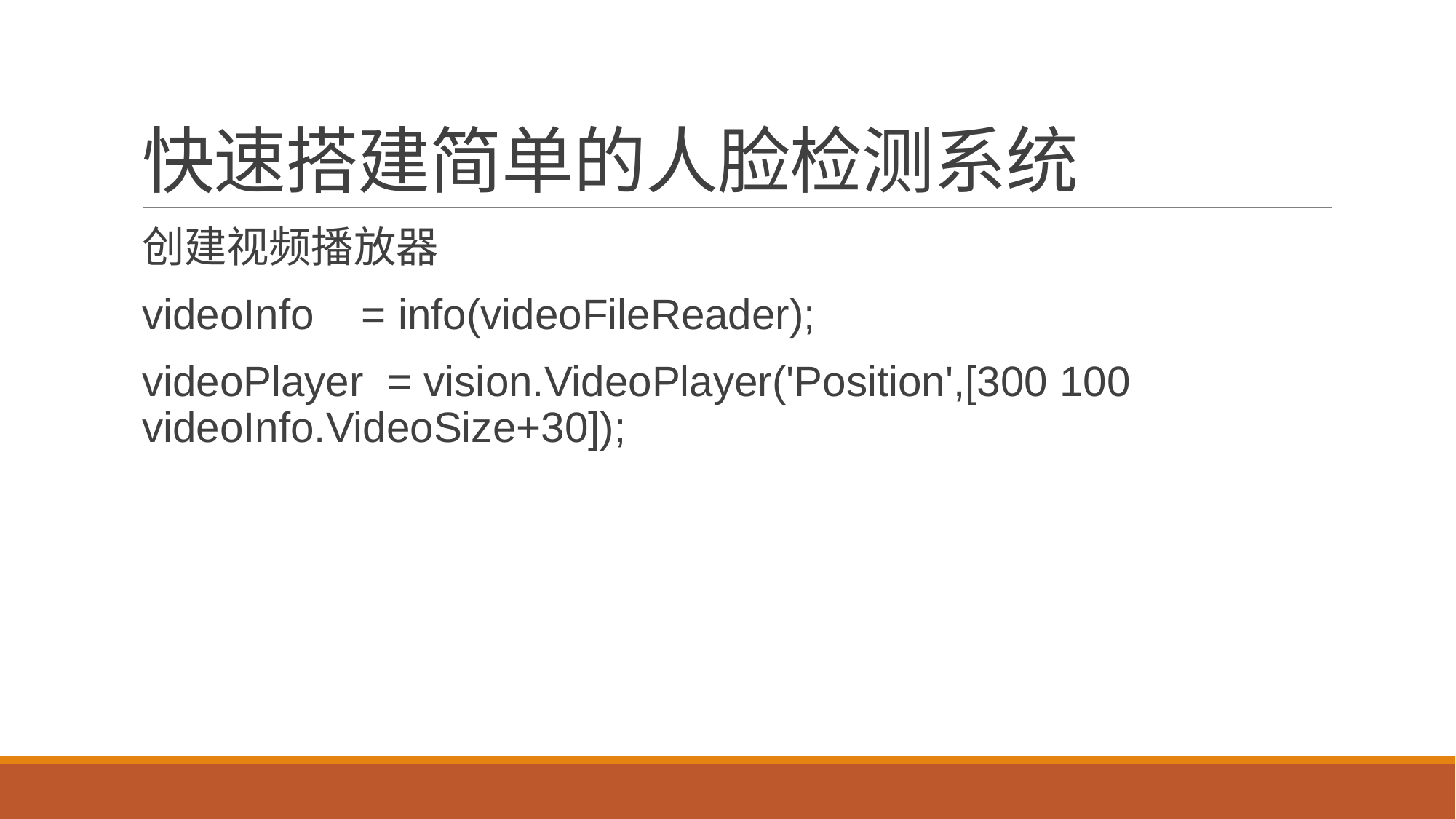

# 快速搭建简单的人脸检测系统
创建视频播放器
videoInfo    = info(videoFileReader);
videoPlayer  = vision.VideoPlayer('Position',[300 100 videoInfo.VideoSize+30]);